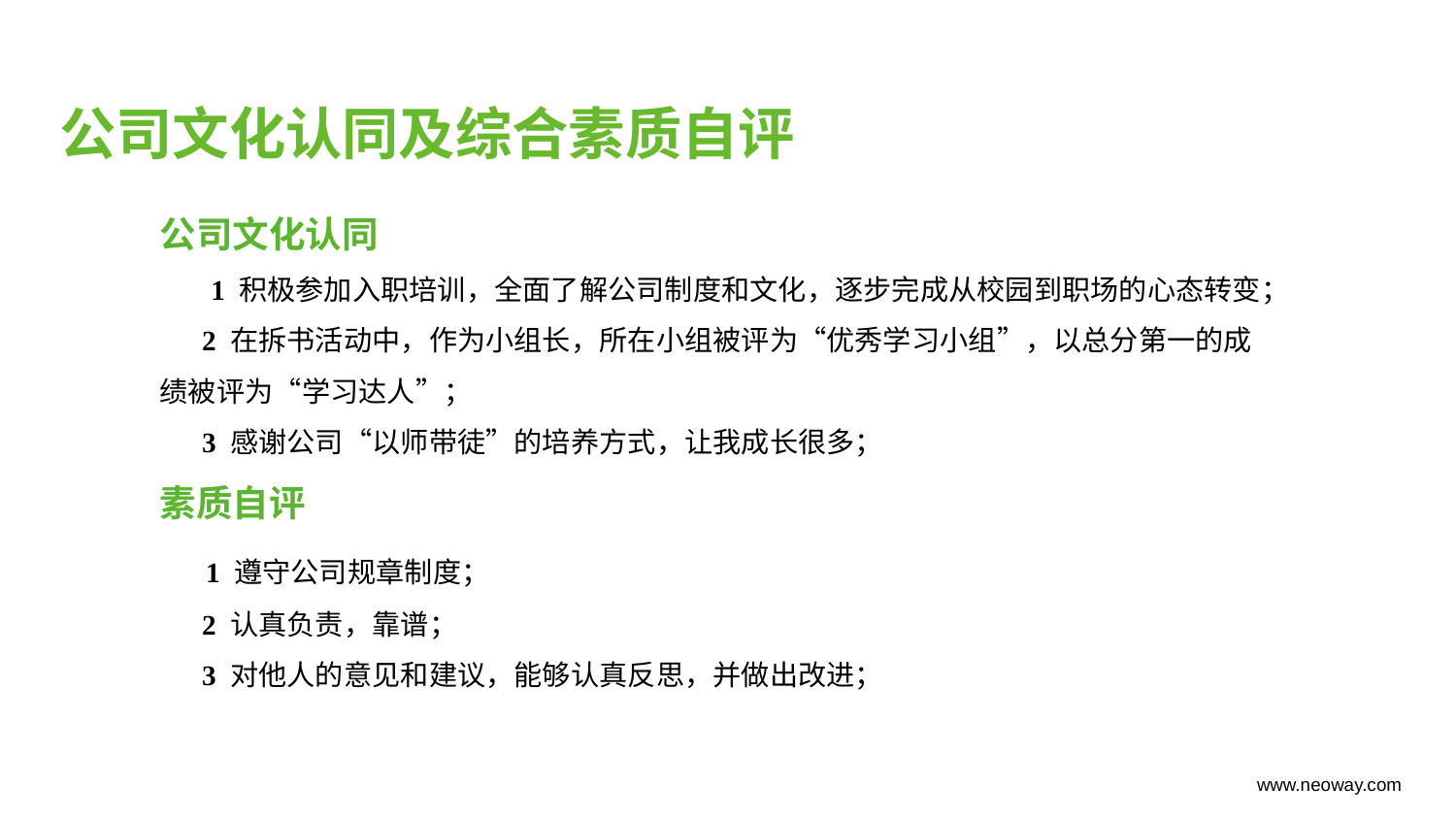

公司文化认同及综合素质自评
公司文化认同
   1 积极参加入职培训，全面了解公司制度和文化，逐步完成从校园到职场的心态转变；
      2 在拆书活动中，作为小组长，所在小组被评为“优秀学习小组”，以总分第一的成绩被评为“学习达人”；
      3 感谢公司“以师带徒”的培养方式，让我成长很多；
素质自评
     1 遵守公司规章制度；
      2 认真负责，靠谱；
      3 对他人的意见和建议，能够认真反思，并做出改进；